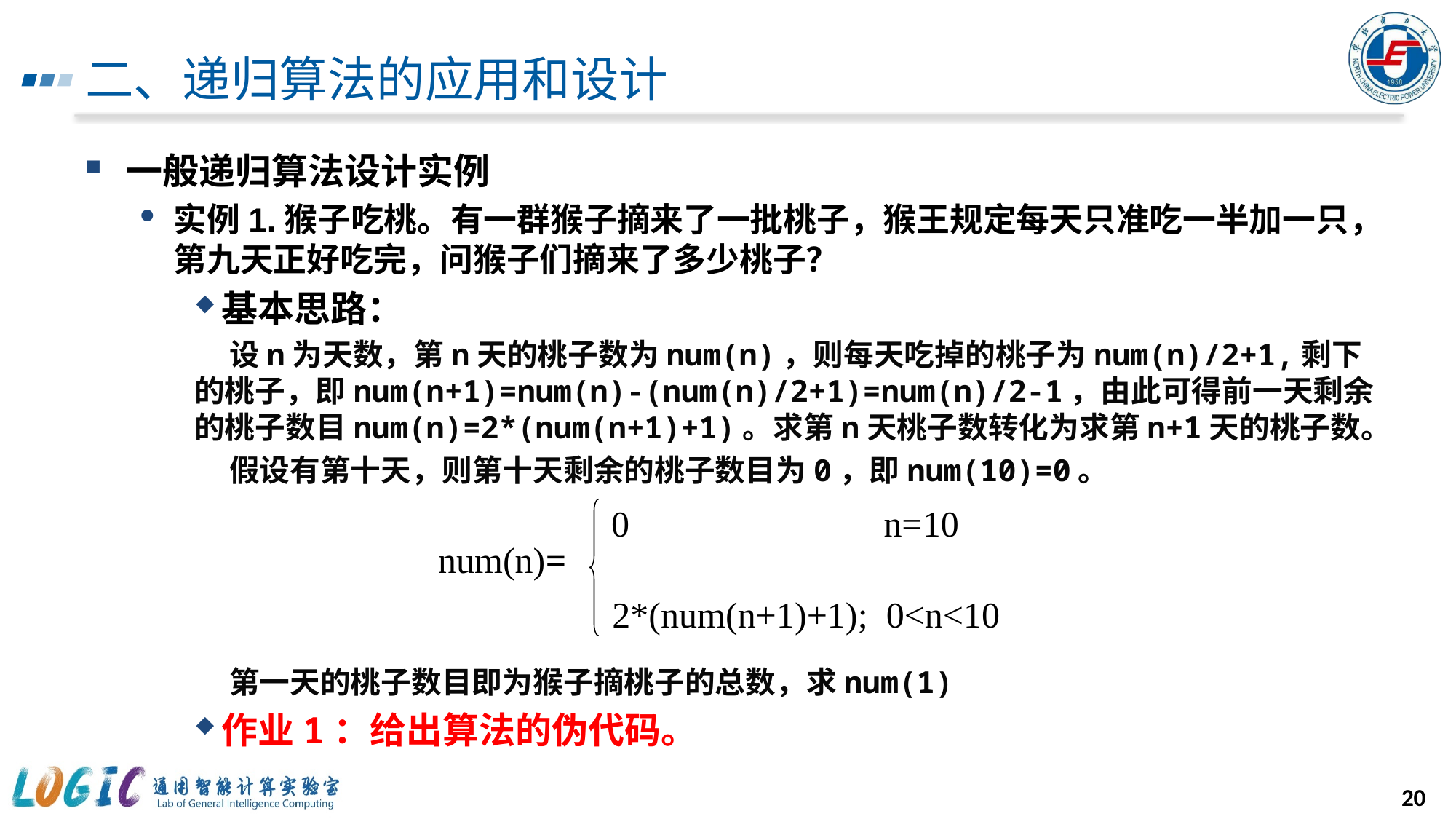

# 二、递归算法的应用和设计
一般递归算法设计实例
实例1.猴子吃桃。有一群猴子摘来了一批桃子，猴王规定每天只准吃一半加一只，第九天正好吃完，问猴子们摘来了多少桃子？
基本思路：
    设n为天数，第n天的桃子数为num(n)，则每天吃掉的桃子为num(n)/2+1,剩下的桃子，即num(n+1)=num(n)-(num(n)/2+1)=num(n)/2-1，由此可得前一天剩余的桃子数目num(n)=2*(num(n+1)+1)。求第n天桃子数转化为求第n+1天的桃子数。
    假设有第十天，则第十天剩余的桃子数目为0，即num(10)=0。

    第一天的桃子数目即为猴子摘桃子的总数，求num(1)
作业1：给出算法的伪代码。

0                            n=10

num(n)=
2*(num(n+1)+1);  0<n<10
20